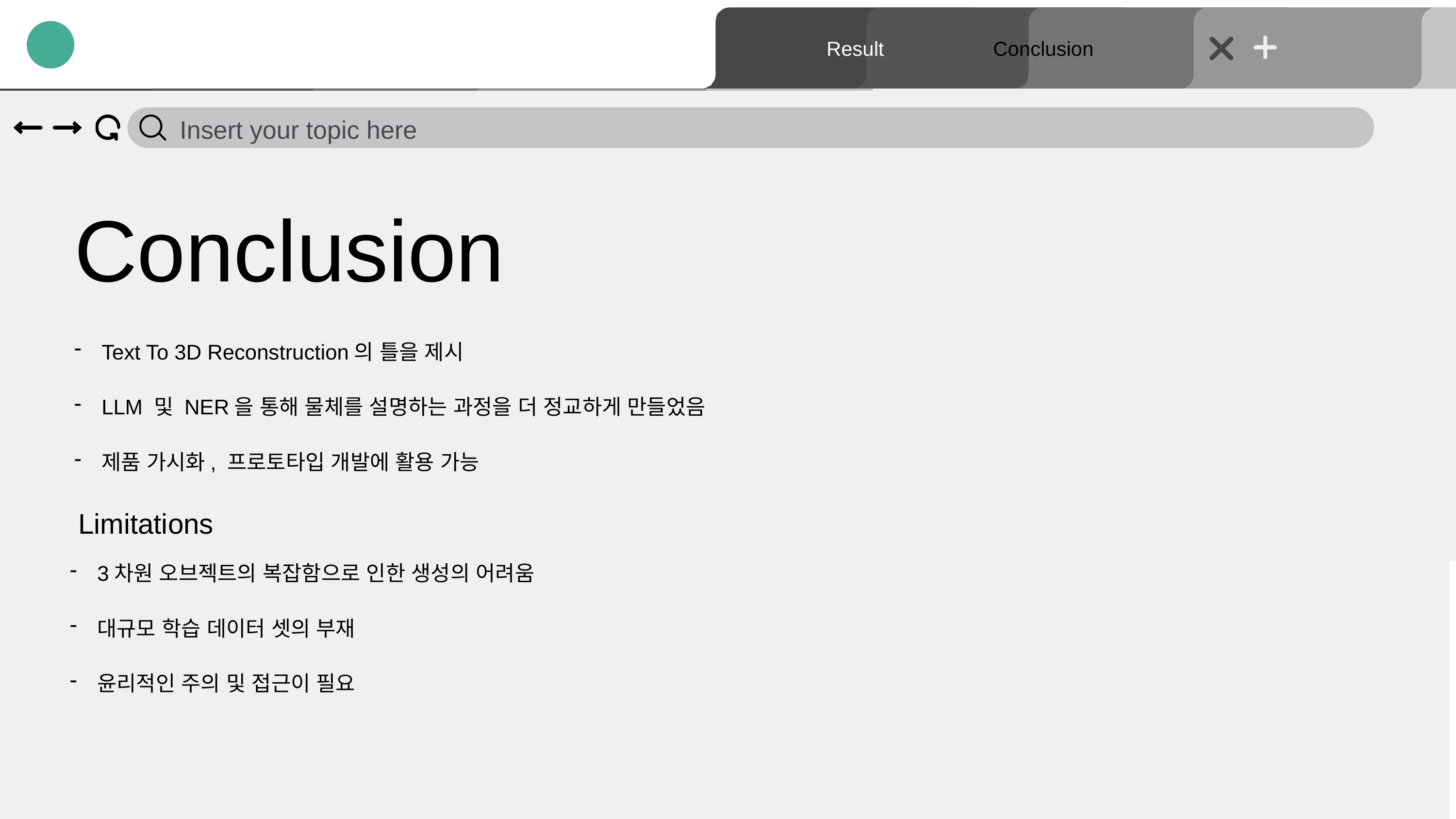

Title Page
Introduction
Purpose
Method
Result
Conclusion

Insert your topic here

Conclusion
Text To 3D Reconstruction의 틀을 제시

LLM 및 NER을 통해 물체를 설명하는 과정을 더 정교하게 만들었음

제품 가시화, 프로토타입 개발에 활용 가능

Limitations
3차원 오브젝트의 복잡함으로 인한 생성의 어려움

대규모 학습 데이터 셋의 부재

윤리적인 주의 및 접근이 필요
21